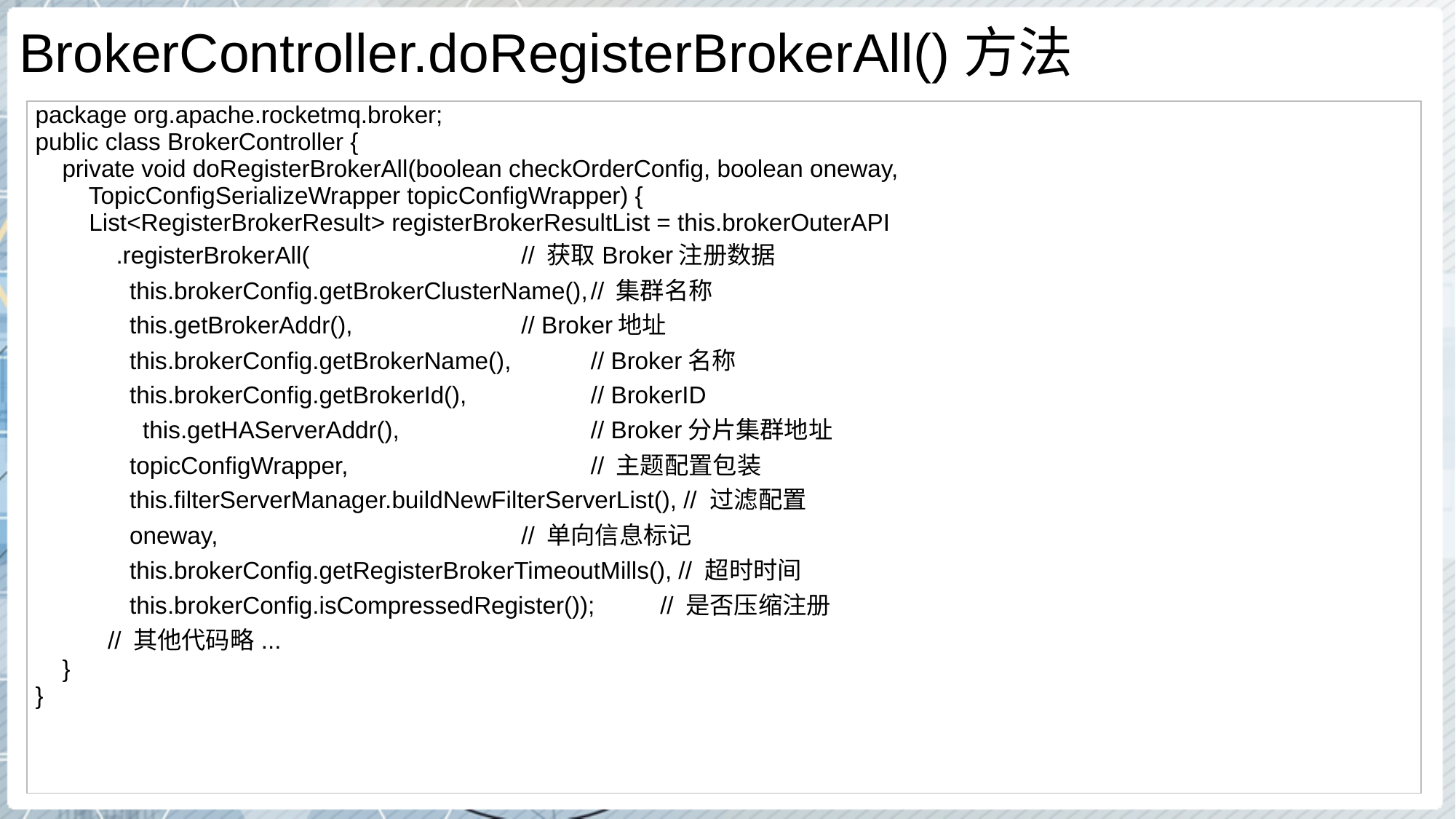

# BrokerController.doRegisterBrokerAll()方法
| package org.apache.rocketmq.broker; public class BrokerController { private void doRegisterBrokerAll(boolean checkOrderConfig, boolean oneway, TopicConfigSerializeWrapper topicConfigWrapper) { List<RegisterBrokerResult> registerBrokerResultList = this.brokerOuterAPI .registerBrokerAll( // 获取Broker注册数据 this.brokerConfig.getBrokerClusterName(), // 集群名称 this.getBrokerAddr(), // Broker地址 this.brokerConfig.getBrokerName(), // Broker名称 this.brokerConfig.getBrokerId(), // BrokerID this.getHAServerAddr(), // Broker分片集群地址 topicConfigWrapper, // 主题配置包装 this.filterServerManager.buildNewFilterServerList(), // 过滤配置 oneway, // 单向信息标记 this.brokerConfig.getRegisterBrokerTimeoutMills(), // 超时时间 this.brokerConfig.isCompressedRegister()); // 是否压缩注册 // 其他代码略... } } |
| --- |